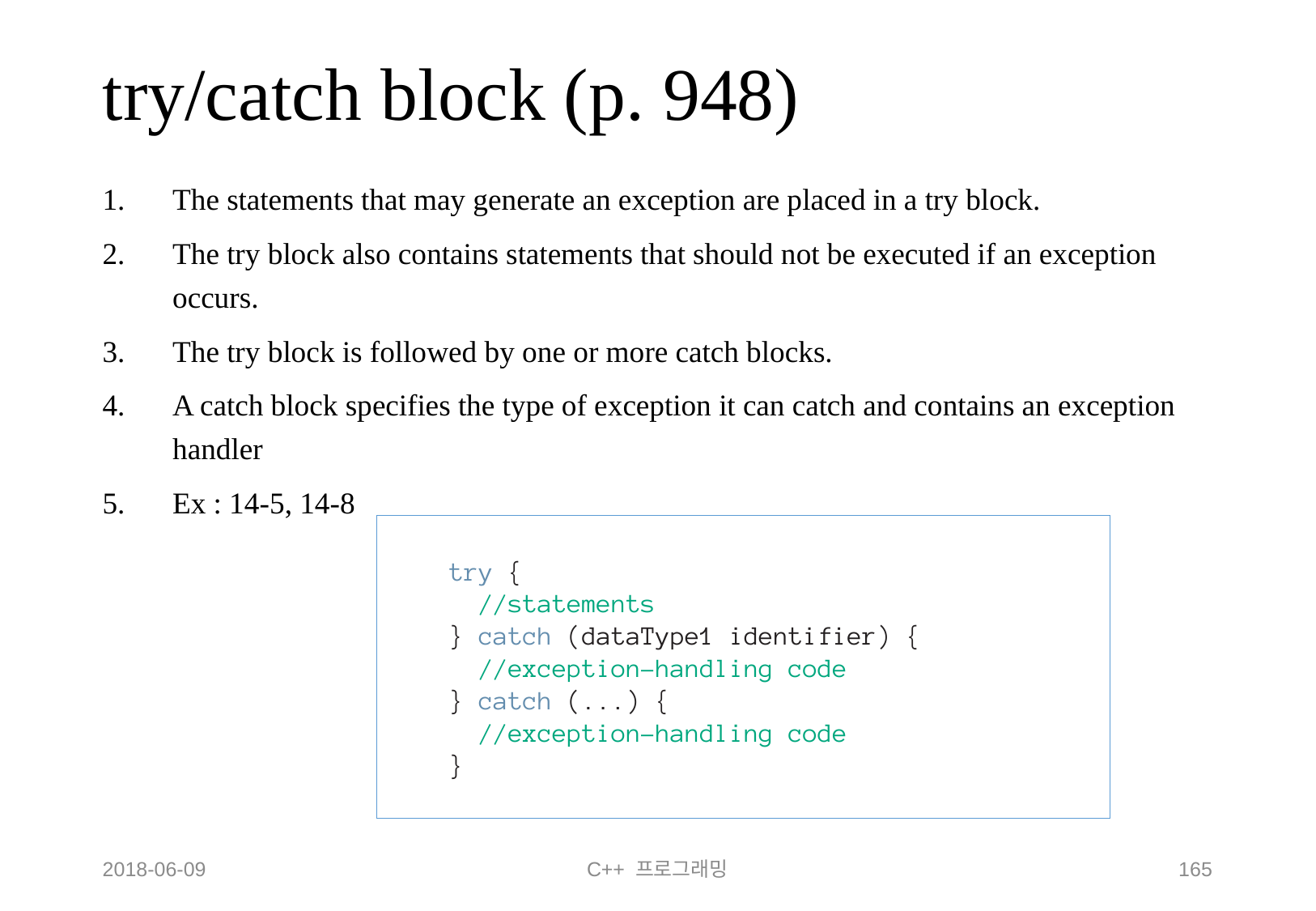

# try/catch block (p. 948)
The statements that may generate an exception are placed in a try block.
The try block also contains statements that should not be executed if an exception occurs.
The try block is followed by one or more catch blocks.
A catch block specifies the type of exception it can catch and contains an exception handler
Ex : 14-5, 14-8

try {
  //statements
} catch (dataType1 identifier) {
  //exception-handling code
} catch (...) {
  //exception-handling code
}

2018-06-09
C++ 프로그래밍
165